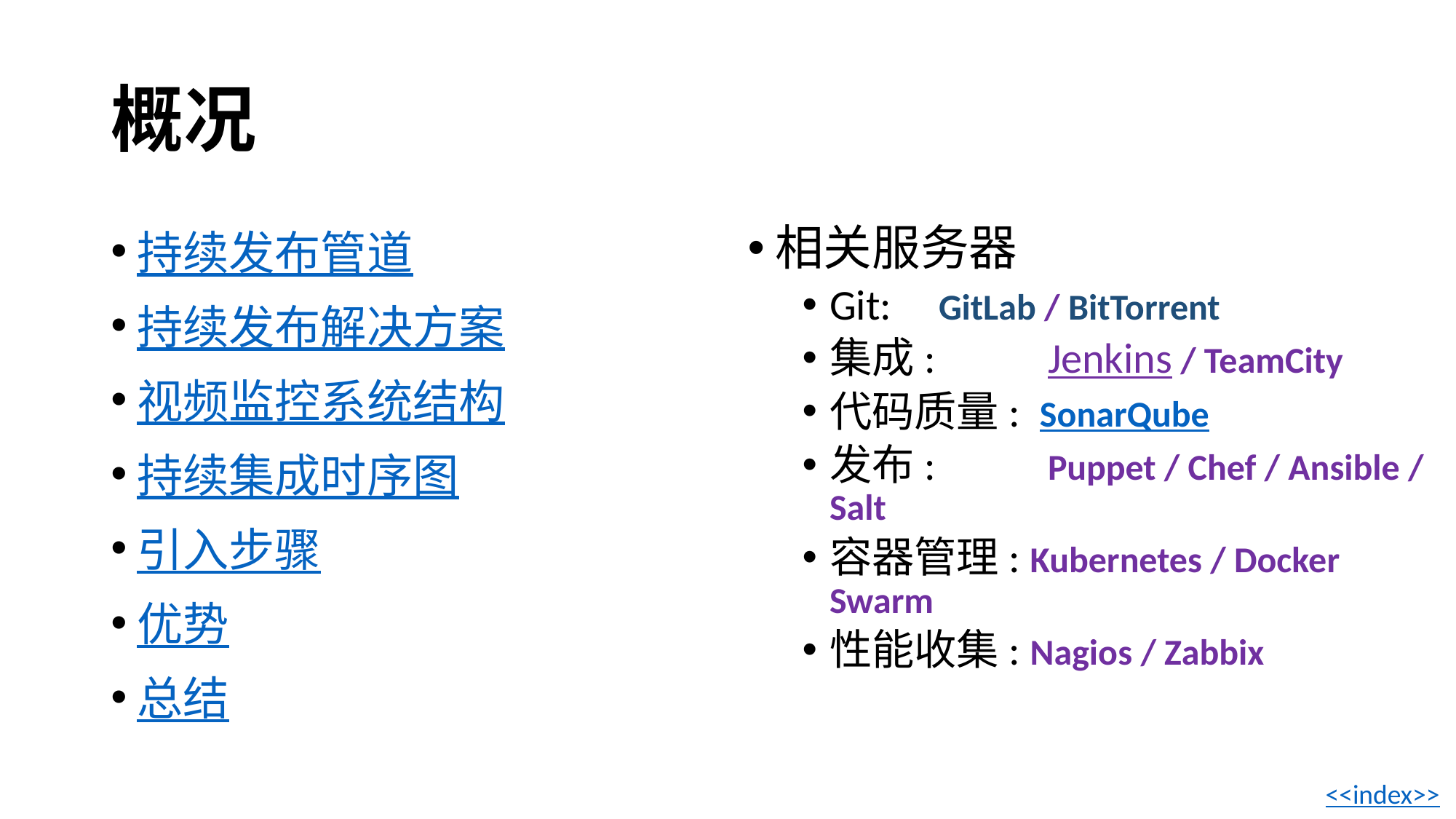

# 概况
持续发布管道
持续发布解决方案
视频监控系统结构
持续集成时序图
引入步骤
优势
总结
相关服务器
Git: 	GitLab / BitTorrent
集成: 	Jenkins / TeamCity
代码质量:  SonarQube
发布: 	Puppet / Chef / Ansible / Salt
容器管理: Kubernetes / Docker Swarm
性能收集: Nagios / Zabbix
<<index>>